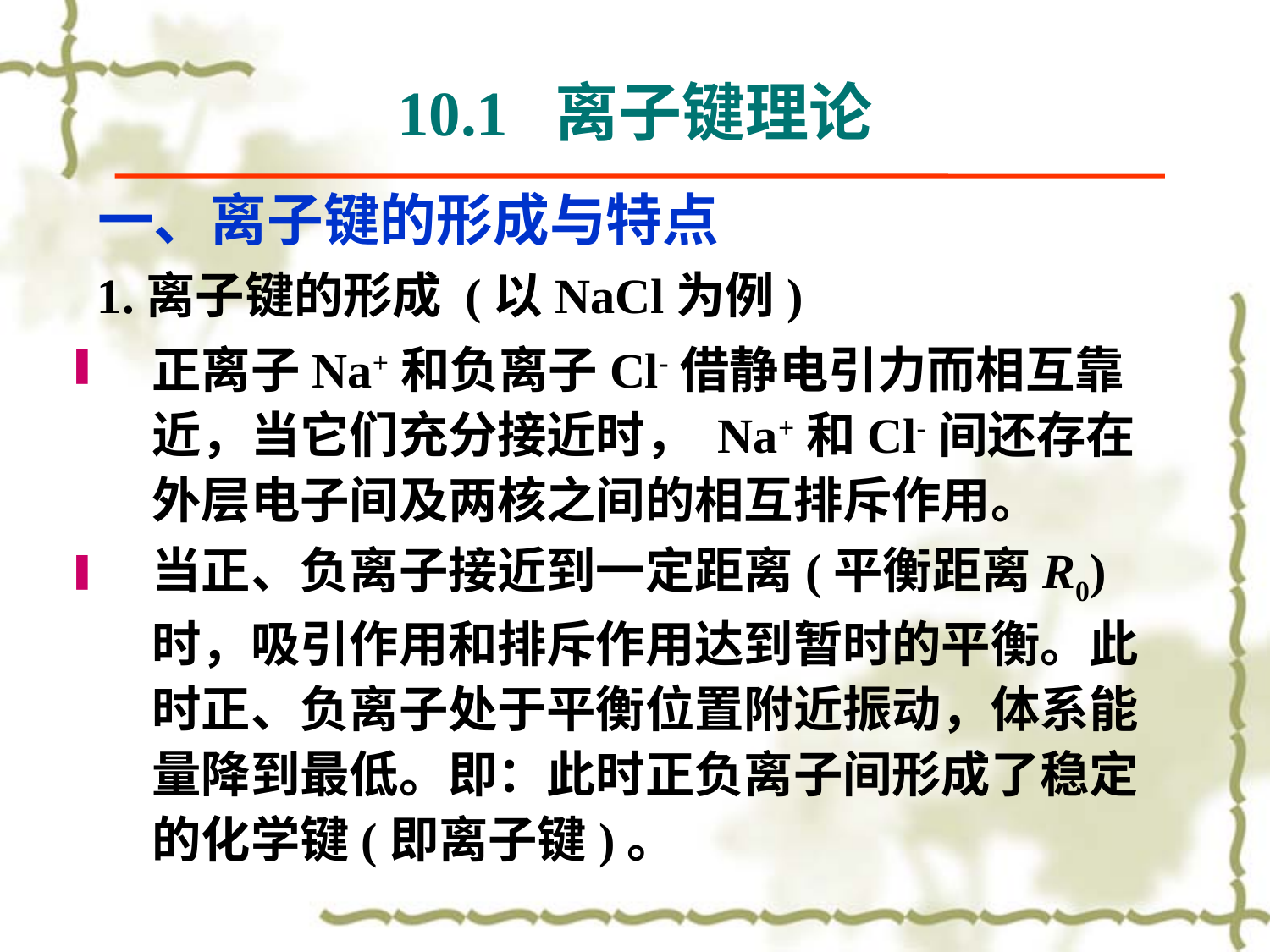

10.1  离子键理论
# 一、离子键的形成与特点

1.离子键的形成 (以NaCl为例)
正离子Na+和负离子Cl-借静电引力而相互靠近，当它们充分接近时， Na+和Cl-间还存在外层电子间及两核之间的相互排斥作用。
当正、负离子接近到一定距离(平衡距离R0)时，吸引作用和排斥作用达到暂时的平衡。此时正、负离子处于平衡位置附近振动，体系能量降到最低。即：此时正负离子间形成了稳定的化学键(即离子键)。